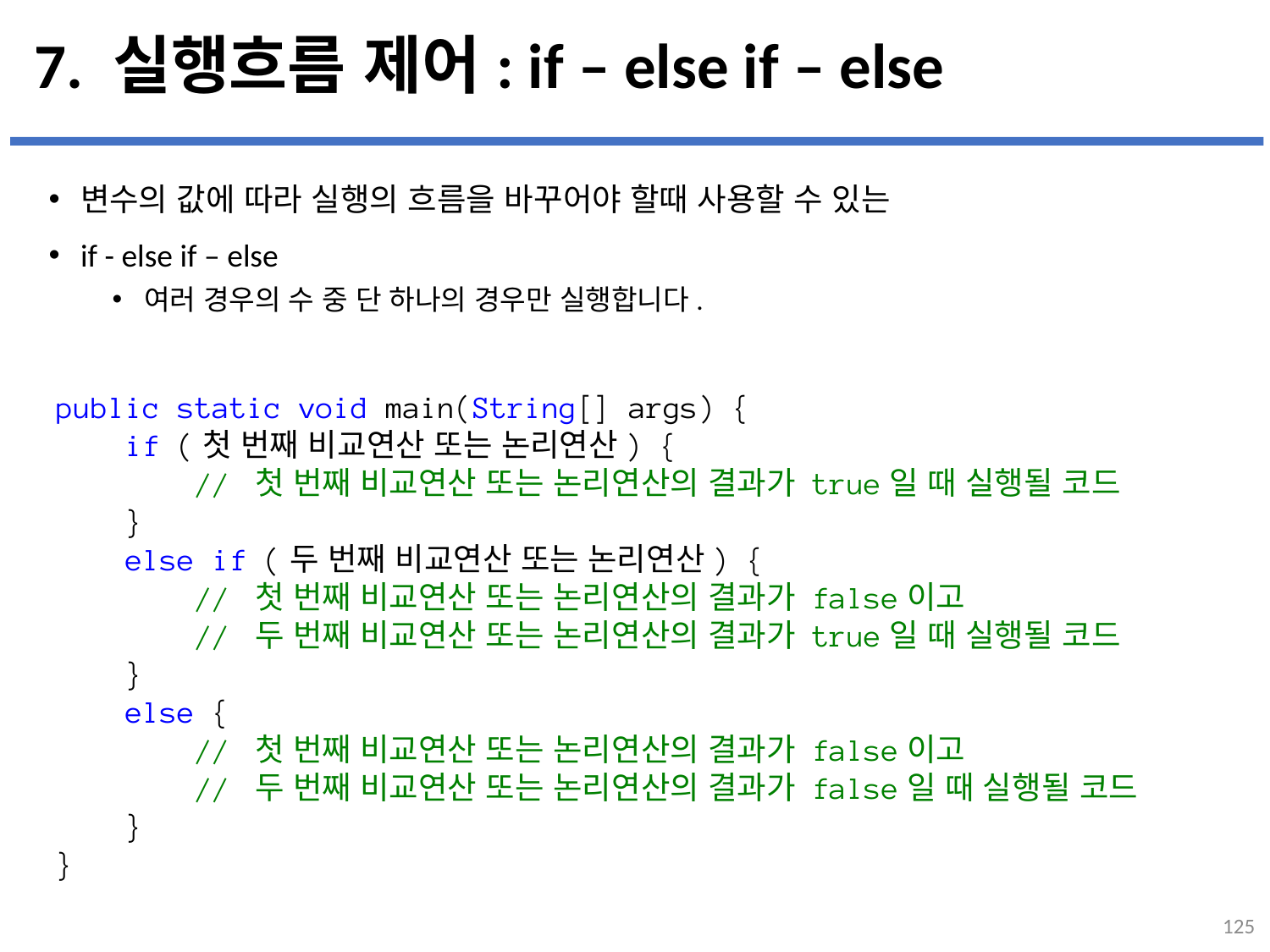

# 7. 실행흐름 제어: if – else if – else
변수의 값에 따라 실행의 흐름을 바꾸어야 할때 사용할 수 있는
if - else if – else
여러 경우의 수 중 단 하나의 경우만 실행합니다.
...

설명
public static void main(String[] args) {
    if (첫 번째 비교연산 또는 논리연산) {
        // 첫 번째 비교연산 또는 논리연산의 결과가 true일 때 실행될 코드
    }
    else if (두 번째 비교연산 또는 논리연산) {
        // 첫 번째 비교연산 또는 논리연산의 결과가 false이고
        // 두 번째 비교연산 또는 논리연산의 결과가 true일 때 실행될 코드
    }
    else {
        // 첫 번째 비교연산 또는 논리연산의 결과가 false이고
        // 두 번째 비교연산 또는 논리연산의 결과가 false일 때 실행될 코드
    }
}
125